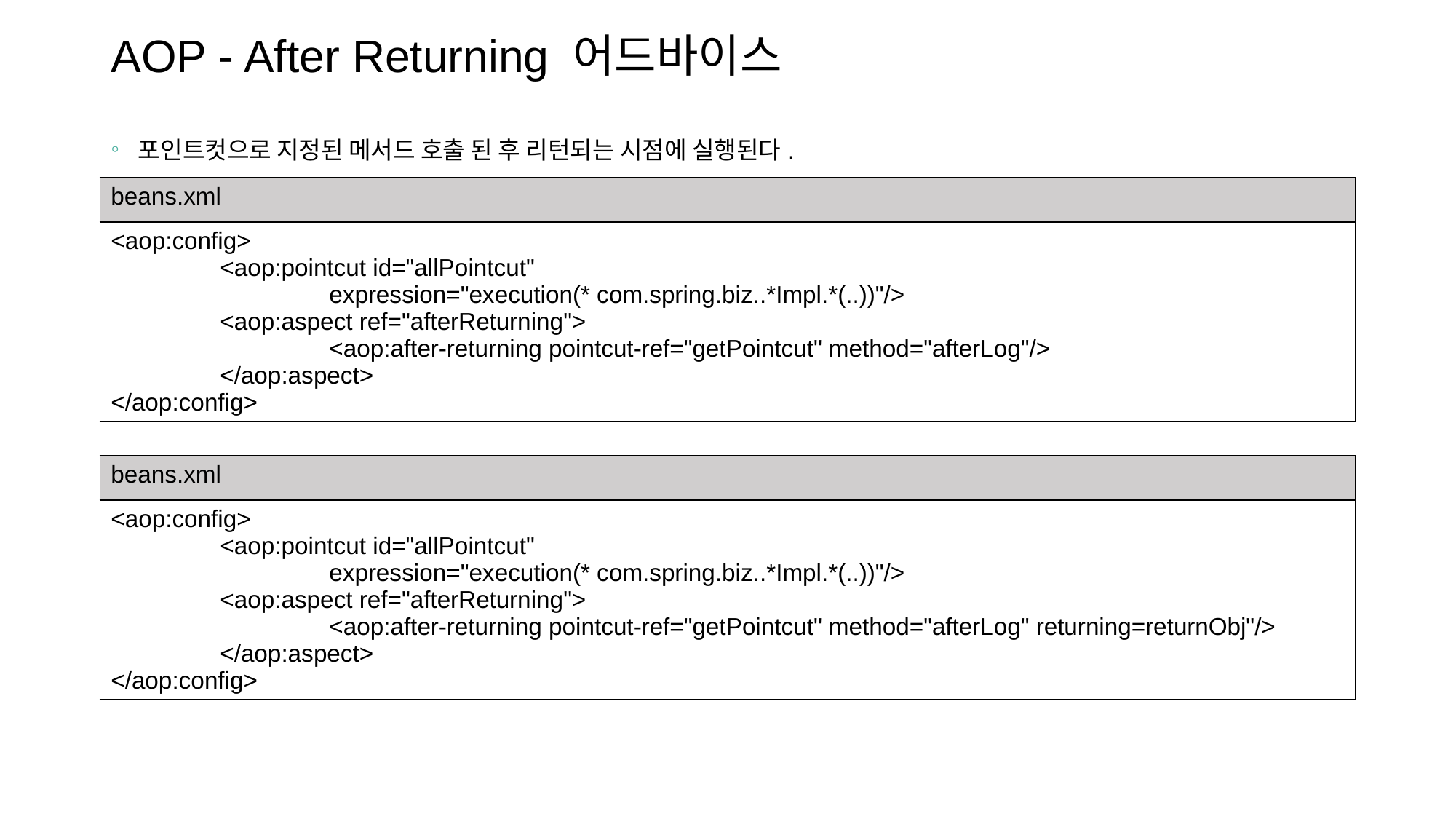

# AOP - After Returning 어드바이스
포인트컷으로 지정된 메서드 호출 된 후 리턴되는 시점에 실행된다.
| beans.xml |
| --- |
| <aop:config> <aop:pointcut id="allPointcut" expression="execution(\* com.spring.biz..\*Impl.\*(..))"/> <aop:aspect ref="afterReturning"> <aop:after-returning pointcut-ref="getPointcut" method="afterLog"/> </aop:aspect> </aop:config> |
| beans.xml |
| --- |
| <aop:config> <aop:pointcut id="allPointcut" expression="execution(\* com.spring.biz..\*Impl.\*(..))"/> <aop:aspect ref="afterReturning"> <aop:after-returning pointcut-ref="getPointcut" method="afterLog" returning=returnObj"/> </aop:aspect> </aop:config> |